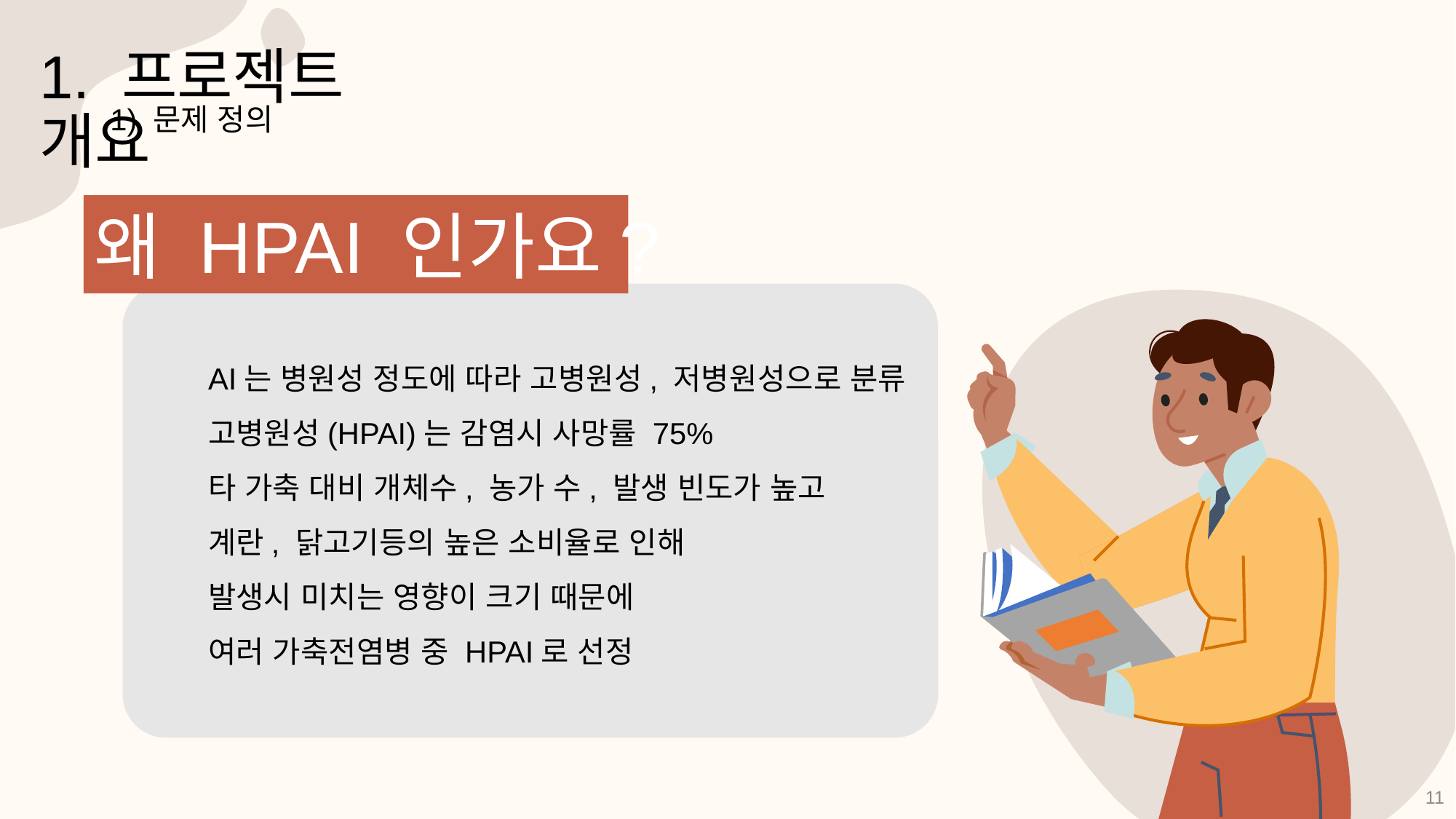

1. 프로젝트 개요
1) 문제 정의
왜 HPAI 인가요?

AI는 병원성 정도에 따라 고병원성, 저병원성으로 분류
고병원성(HPAI)는 감염시 사망률 75%
타 가축 대비 개체수, 농가 수, 발생 빈도가 높고
계란, 닭고기등의 높은 소비율로 인해
발생시 미치는 영향이 크기 때문에
여러 가축전염병 중 HPAI로 선정
11